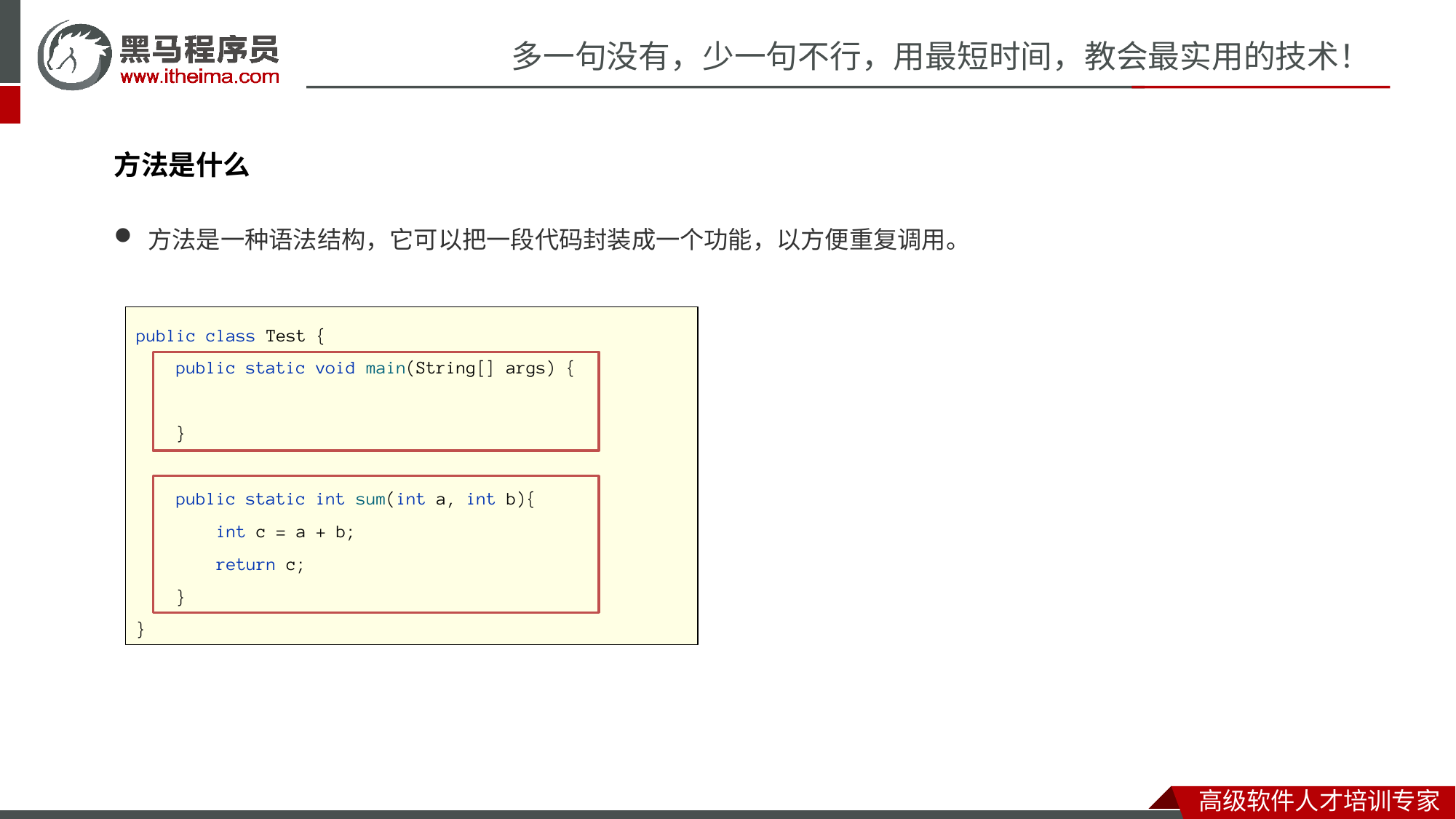

方法是什么
方法是一种语法结构，它可以把一段代码封装成一个功能，以方便重复调用。
public class Test {
    public static void main(String[] args) {
    }
    public static int sum(int a, int b){
        int c = a + b;
        return c;
    }
}